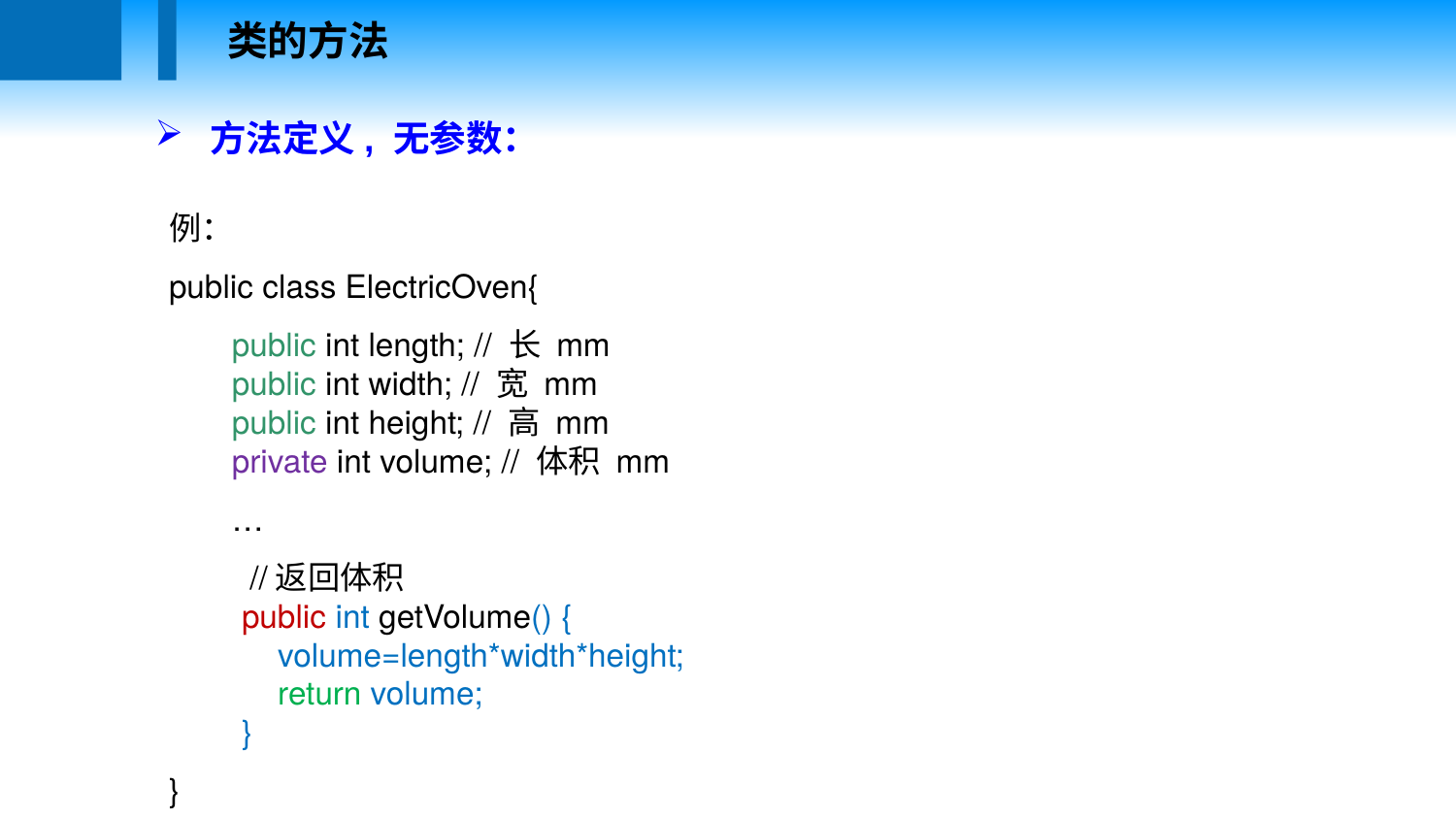

类的方法
方法定义, 无参数：
例：
public class ElectricOven{
       public int length; // 长 mm
       public int width; // 宽 mm
       public int height; // 高 mm
       private int volume; // 体积 mm
       …
         //返回体积
public int getVolume() {
    volume=length*width*height;
    return volume;
}
}